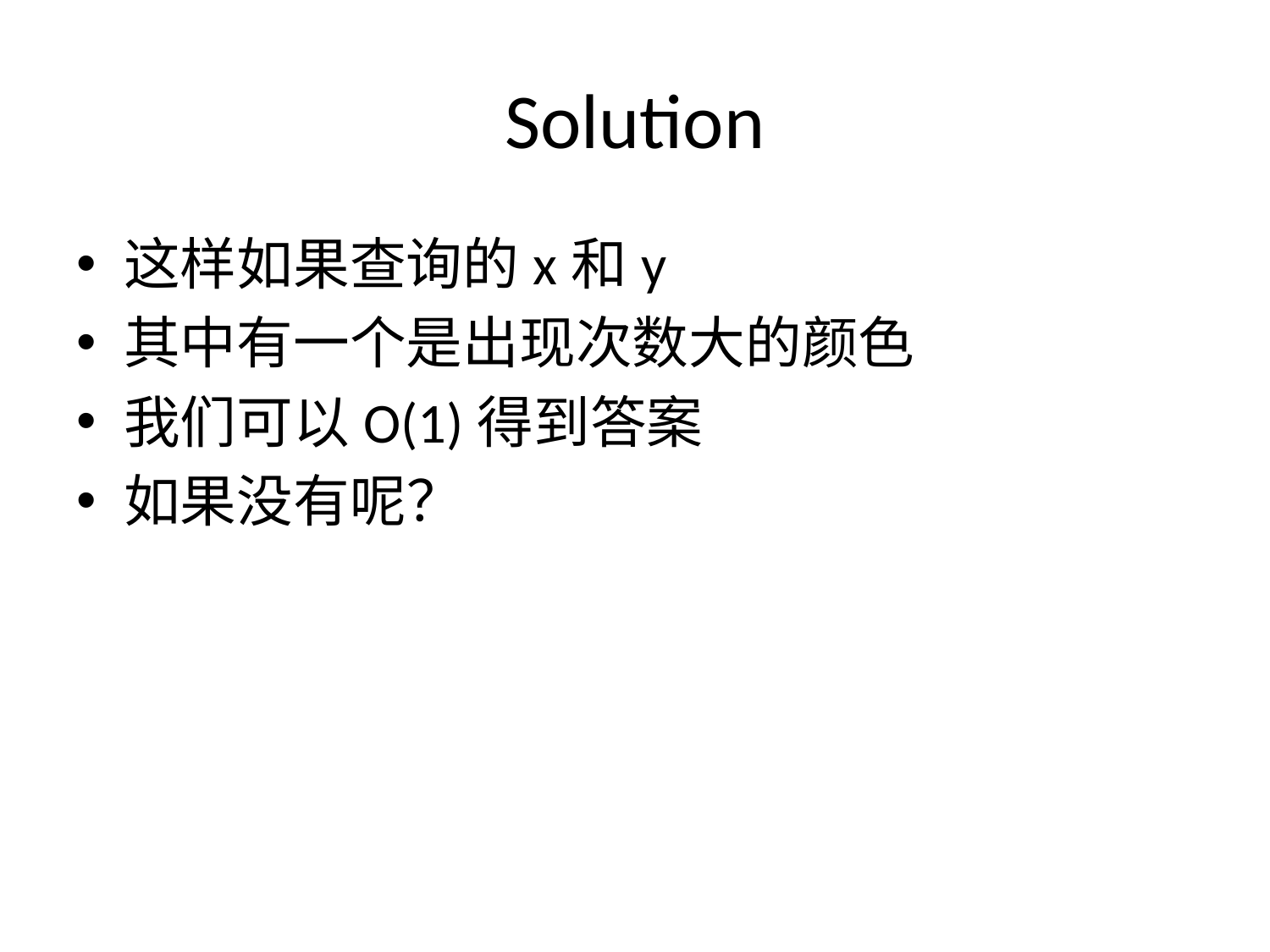

# Solution
这样如果查询的x和y
其中有一个是出现次数大的颜色
我们可以O(1)得到答案
如果没有呢？